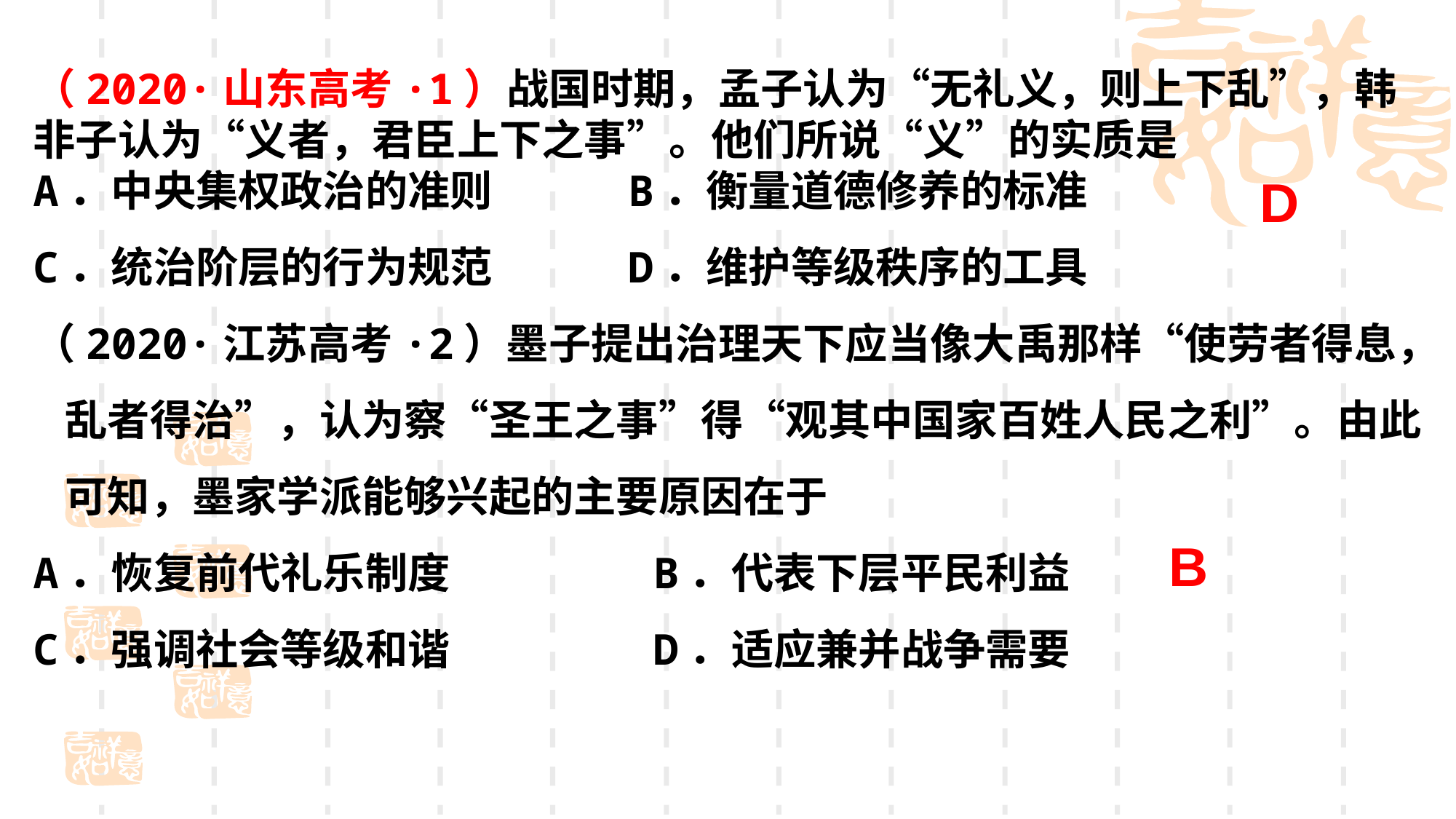

（2020·山东高考·1）战国时期，孟子认为“无礼义，则上下乱”，韩非子认为“义者，君臣上下之事”。他们所说“义”的实质是A．中央集权政治的准则             B．衡量道德修养的标准C．统治阶层的行为规范             D．维护等级秩序的工具
（2020·江苏高考·2）墨子提出治理天下应当像大禹那样“使劳者得息，乱者得治”，认为察“圣王之事”得“观其中国家百姓人民之利”。由此可知，墨家学派能够兴起的主要原因在于
A．恢复前代礼乐制度                    B．代表下层平民利益
C．强调社会等级和谐                    D．适应兼并战争需要
D
B